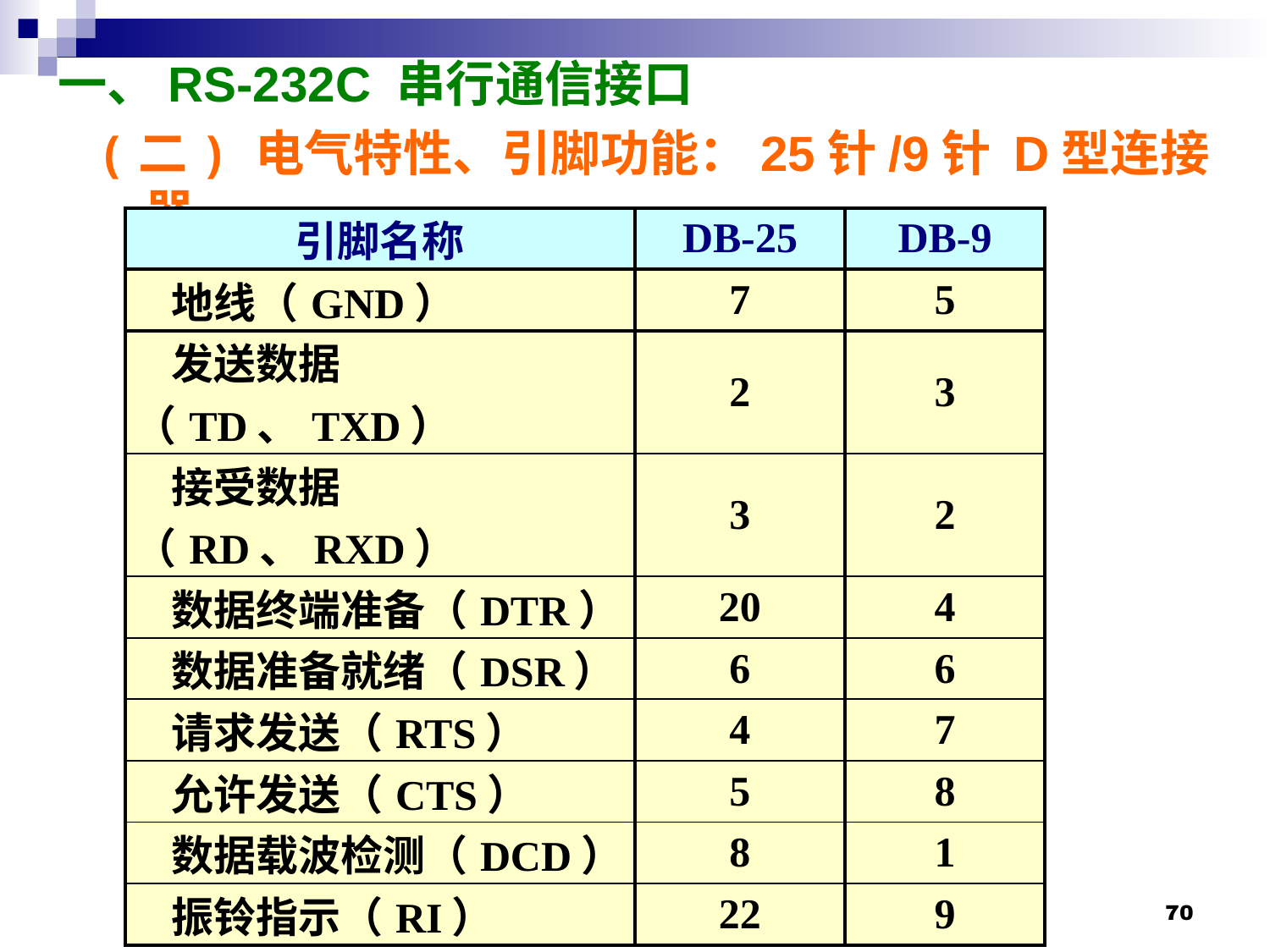

# 一、RS-232C 串行通信接口
(二) 电气特性、引脚功能：25针/9针 D型连接器
| 引脚名称 | DB-25 | DB-9 |
| --- | --- | --- |
| 地线（GND） | 7 | 5 |
| 发送数据（TD、TXD） | 2 | 3 |
| 接受数据（RD、RXD） | 3 | 2 |
| 数据终端准备（DTR） | 20 | 4 |
| 数据准备就绪（DSR） | 6 | 6 |
| 请求发送（RTS） | 4 | 7 |
| 允许发送（CTS） | 5 | 8 |
| 数据载波检测（DCD） | 8 | 1 |
| 振铃指示（RI） | 22 | 9 |
RS-232 主要信号功能
70